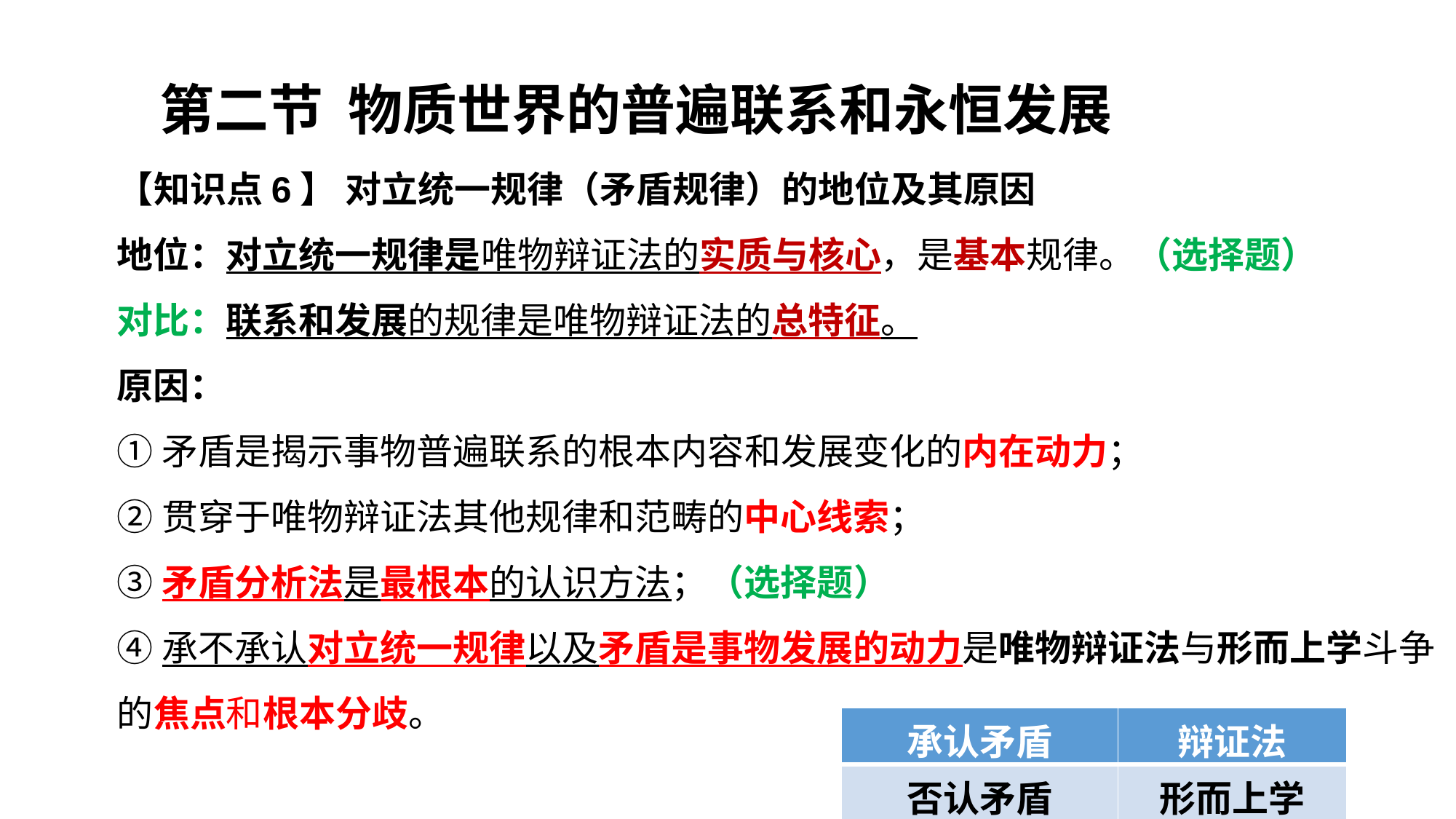

第二节  物质世界的普遍联系和永恒发展
【知识点6】 对立统一规律（矛盾规律）的地位及其原因
地位：对立统一规律是唯物辩证法的实质与核心，是基本规律。（选择题）
对比：联系和发展的规律是唯物辩证法的总特征。
原因：
①矛盾是揭示事物普遍联系的根本内容和发展变化的内在动力；
②贯穿于唯物辩证法其他规律和范畴的中心线索；
③矛盾分析法是最根本的认识方法；（选择题）
④承不承认对立统一规律以及矛盾是事物发展的动力是唯物辩证法与形而上学斗争的焦点和根本分歧。

| 承认矛盾 | 辩证法 |
| --- | --- |
| 否认矛盾 | 形而上学 |